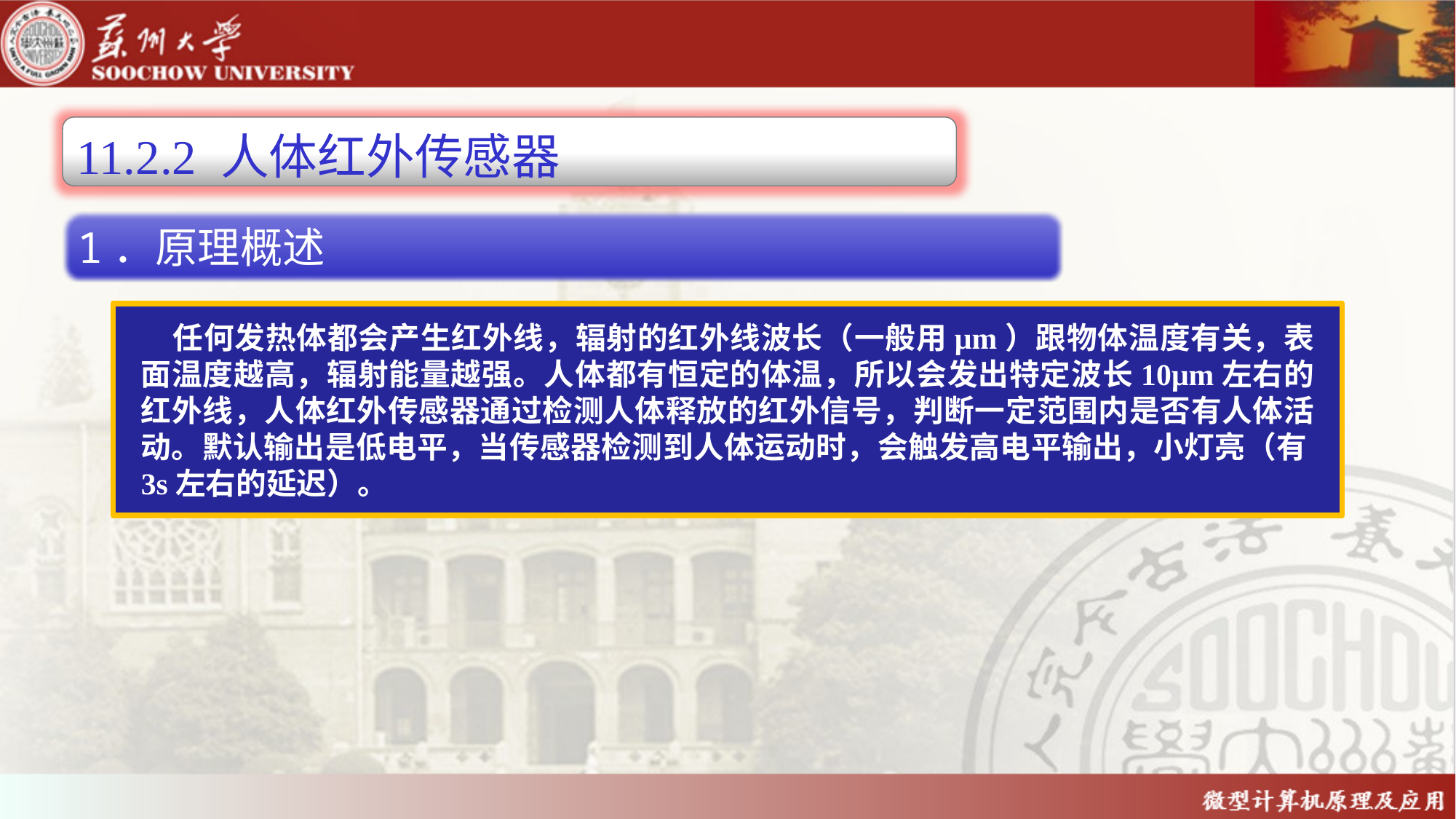

11.2.2 人体红外传感器
1．原理概述
任何发热体都会产生红外线，辐射的红外线波长（一般用μm）跟物体温度有关，表面温度越高，辐射能量越强。人体都有恒定的体温，所以会发出特定波长10μm左右的红外线，人体红外传感器通过检测人体释放的红外信号，判断一定范围内是否有人体活动。默认输出是低电平，当传感器检测到人体运动时，会触发高电平输出，小灯亮（有3s左右的延迟）。